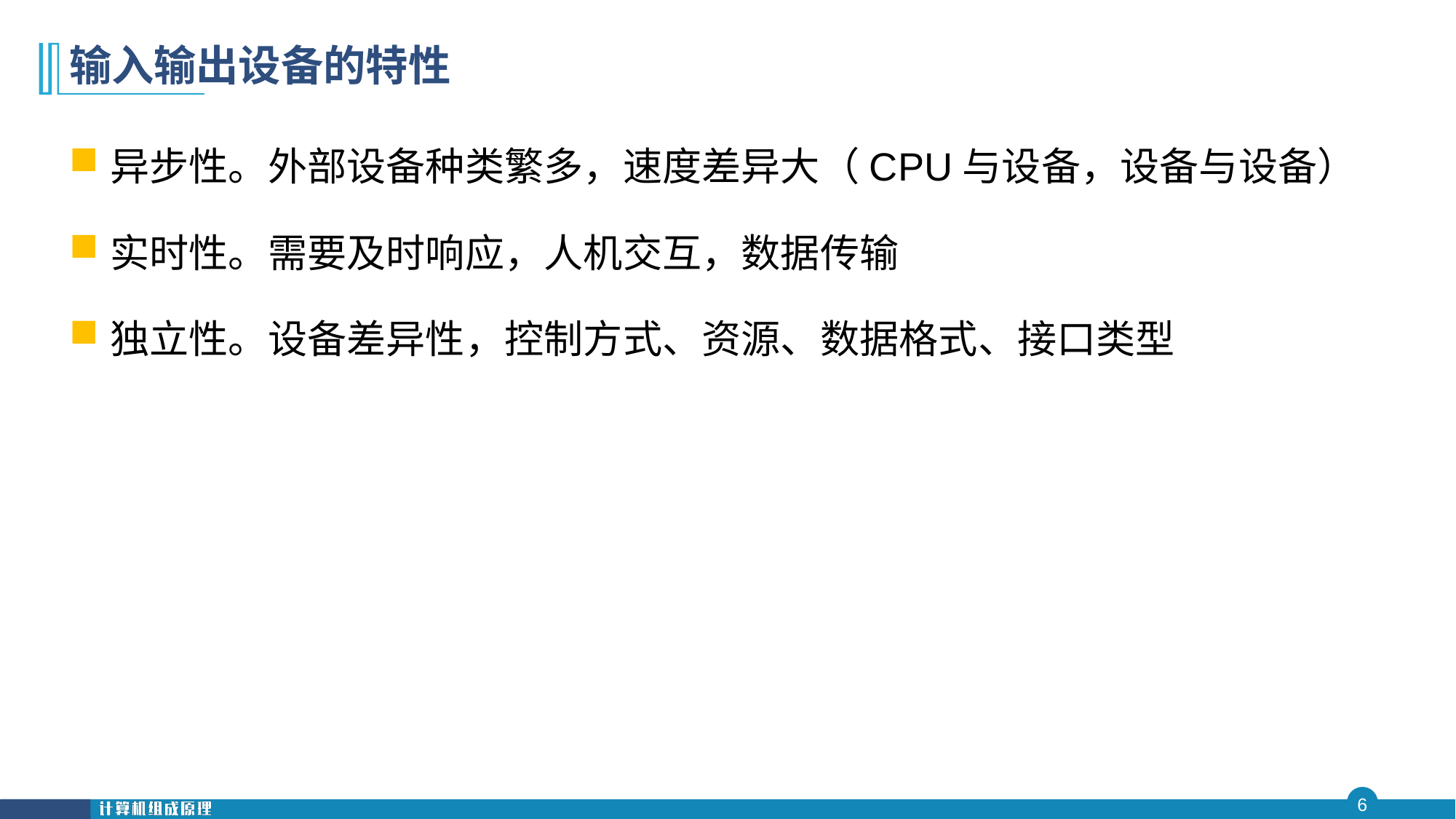

# 输入输出设备的特性
异步性。外部设备种类繁多，速度差异大（CPU与设备，设备与设备）
实时性。需要及时响应，人机交互，数据传输
独立性。设备差异性，控制方式、资源、数据格式、接口类型